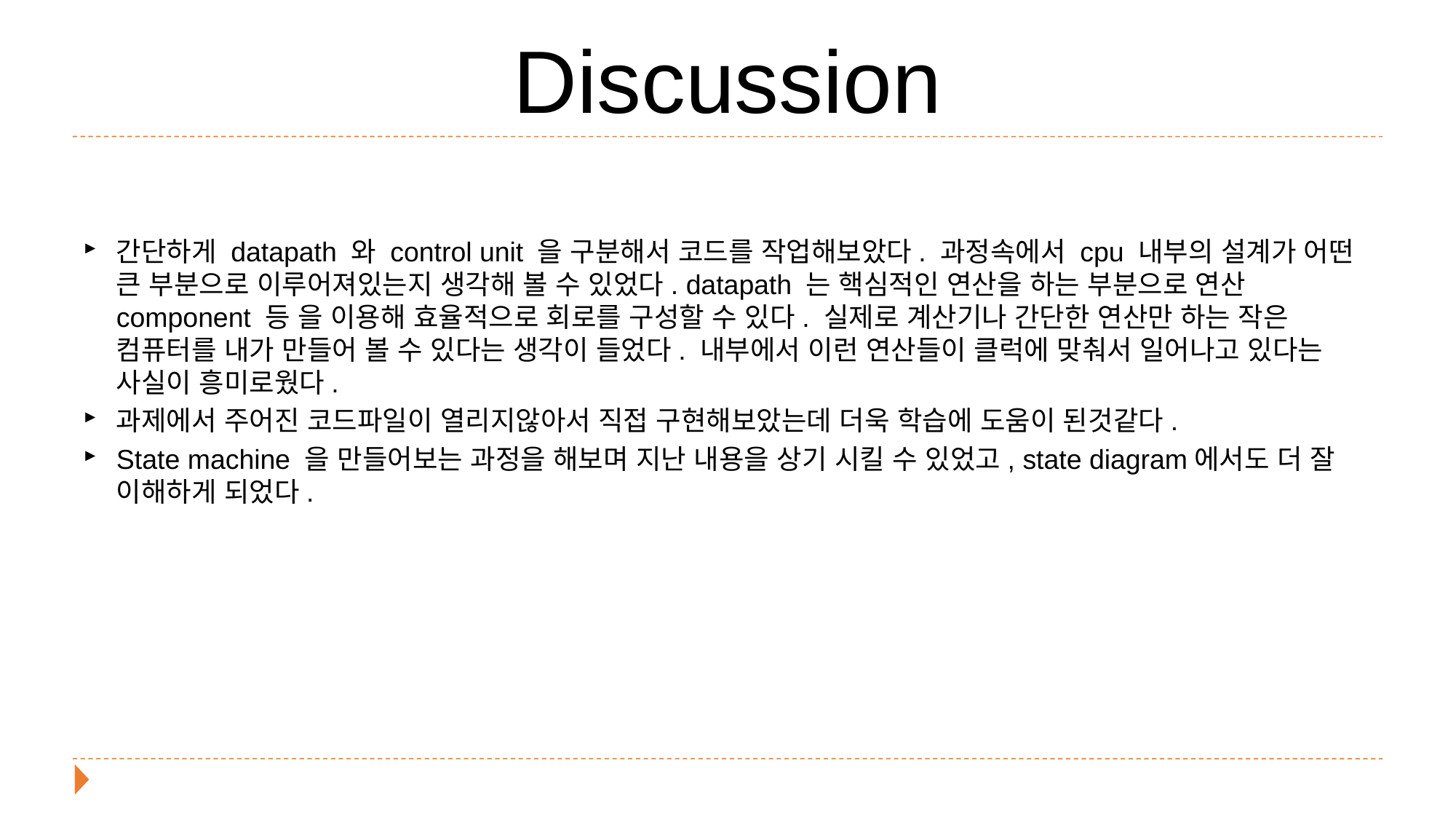

# Discussion
간단하게 datapath 와 control unit 을 구분해서 코드를 작업해보았다. 과정속에서 cpu 내부의 설계가 어떤 큰 부분으로 이루어져있는지 생각해 볼 수 있었다. datapath 는 핵심적인 연산을 하는 부분으로 연산 component 등 을 이용해 효율적으로 회로를 구성할 수 있다. 실제로 계산기나 간단한 연산만 하는 작은 컴퓨터를 내가 만들어 볼 수 있다는 생각이 들었다. 내부에서 이런 연산들이 클럭에 맞춰서 일어나고 있다는 사실이 흥미로웠다.
과제에서 주어진 코드파일이 열리지않아서 직접 구현해보았는데 더욱 학습에 도움이 된것같다.
State machine 을 만들어보는 과정을 해보며 지난 내용을 상기 시킬 수 있었고, state diagram에서도 더 잘 이해하게 되었다.